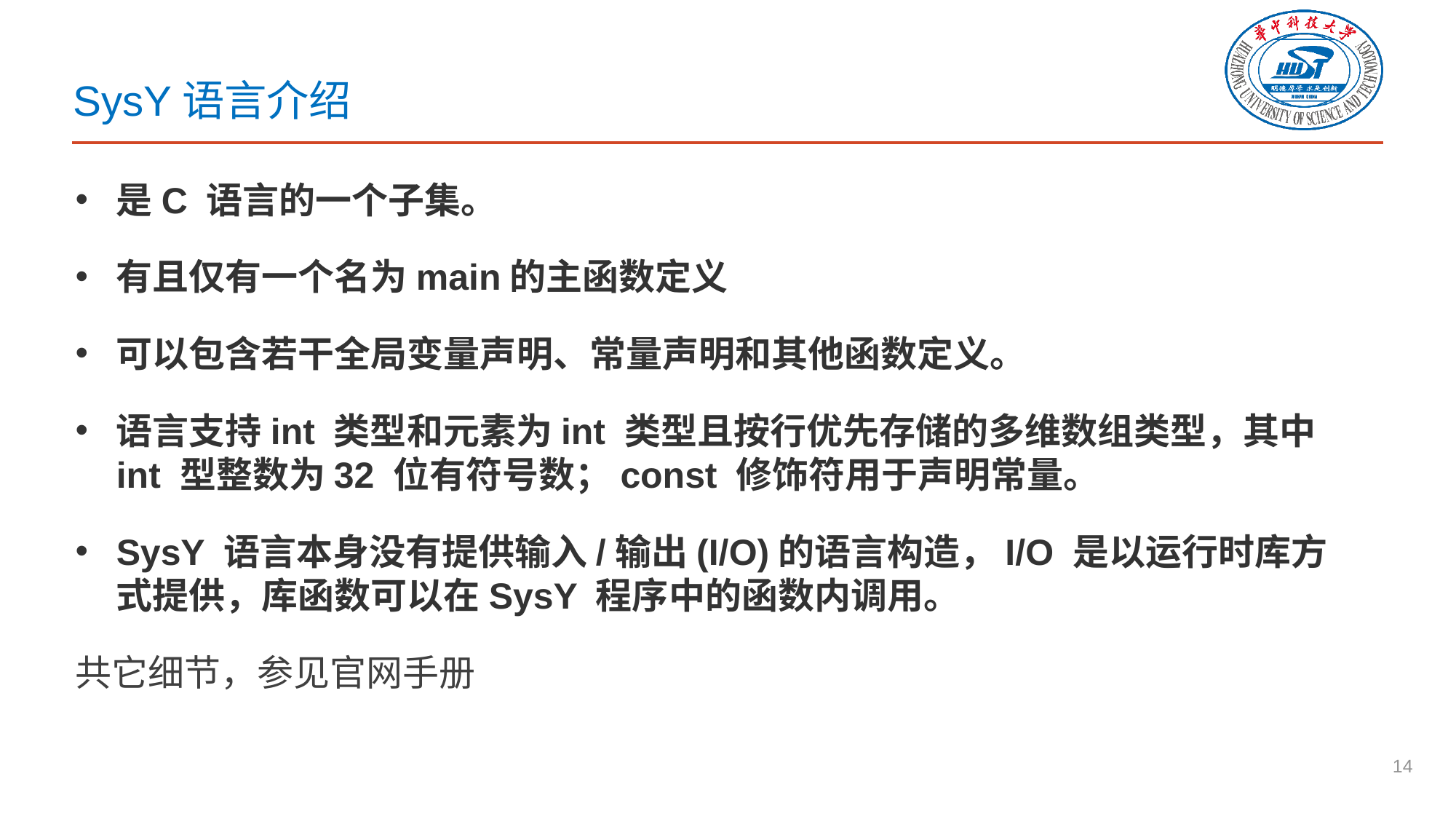

# SysY语言介绍
是C 语言的一个子集。
有且仅有一个名为main的主函数定义
可以包含若干全局变量声明、常量声明和其他函数定义。
语言支持int 类型和元素为int 类型且按行优先存储的多维数组类型，其中int 型整数为32 位有符号数；const 修饰符用于声明常量。
SysY 语言本身没有提供输入/输出(I/O)的语言构造，I/O 是以运行时库方式提供，库函数可以在SysY 程序中的函数内调用。
共它细节，参见官网手册
14